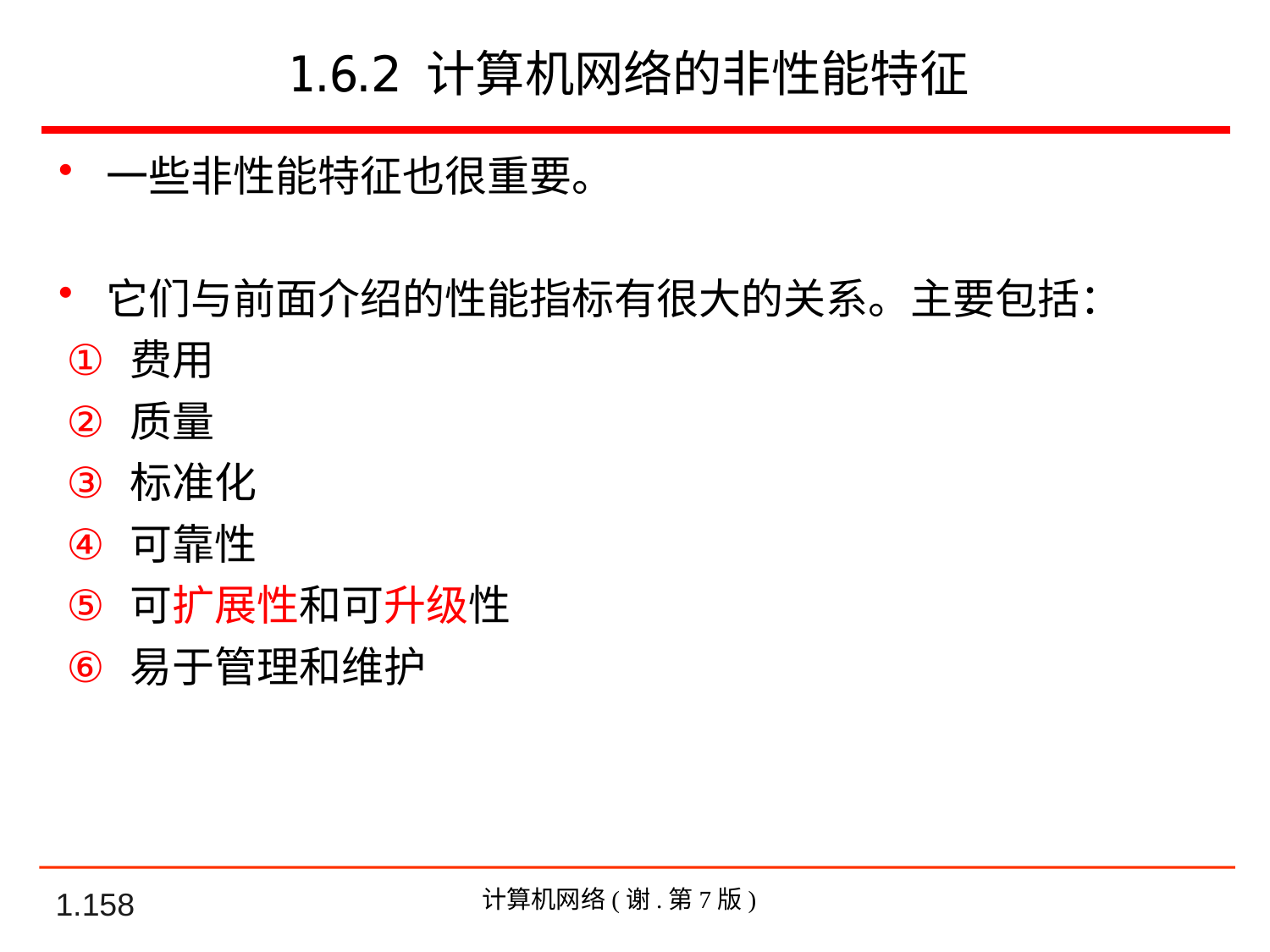

# 1.6.2 计算机网络的非性能特征
一些非性能特征也很重要。

它们与前面介绍的性能指标有很大的关系。主要包括：
费用
质量
标准化
可靠性
可扩展性和可升级性
易于管理和维护